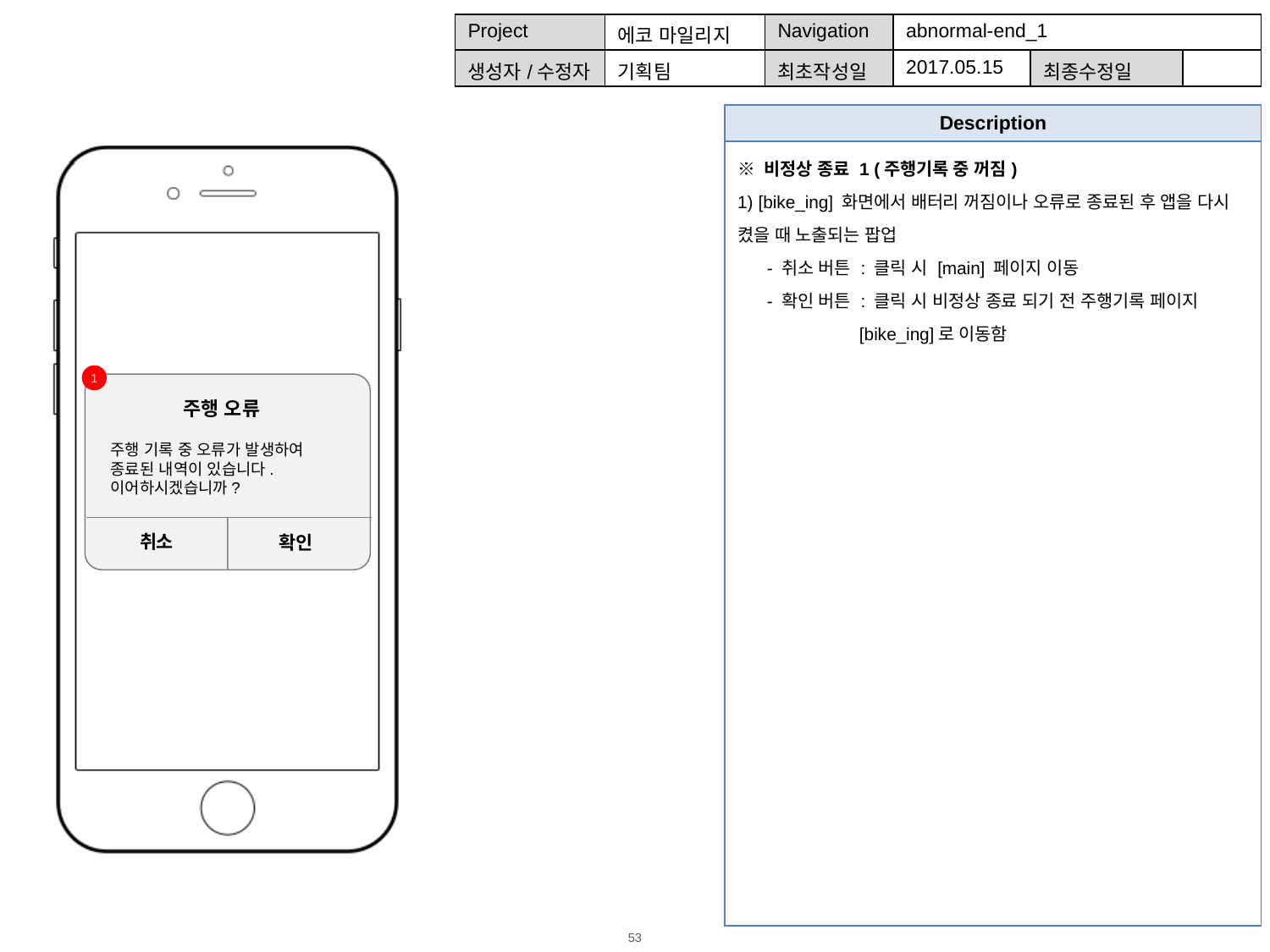

| Project | 에코 마일리지 | Navigation | abnormal-end\_1 |  |  |
| --- | --- | --- | --- | --- | --- |
| 생성자/수정자 | 기획팀 | 최초작성일 | 2017.05.15 | 최종수정일 |  |
| Description |
| --- |
| ※ 비정상 종료 1 (주행기록 중 꺼짐) 1) [bike\_ing] 화면에서 배터리 꺼짐이나 오류로 종료된 후 앱을 다시 켰을 때 노출되는 팝업 - 취소 버튼 : 클릭 시 [main] 페이지 이동 - 확인 버튼 : 클릭 시 비정상 종료 되기 전 주행기록 페이지 [bike\_ing]로 이동함 |

1

주행 오류
성공확률 50%
주행 기록 중 오류가 발생하여 종료된 내역이 있습니다. 이어하시겠습니까?
취소
확인